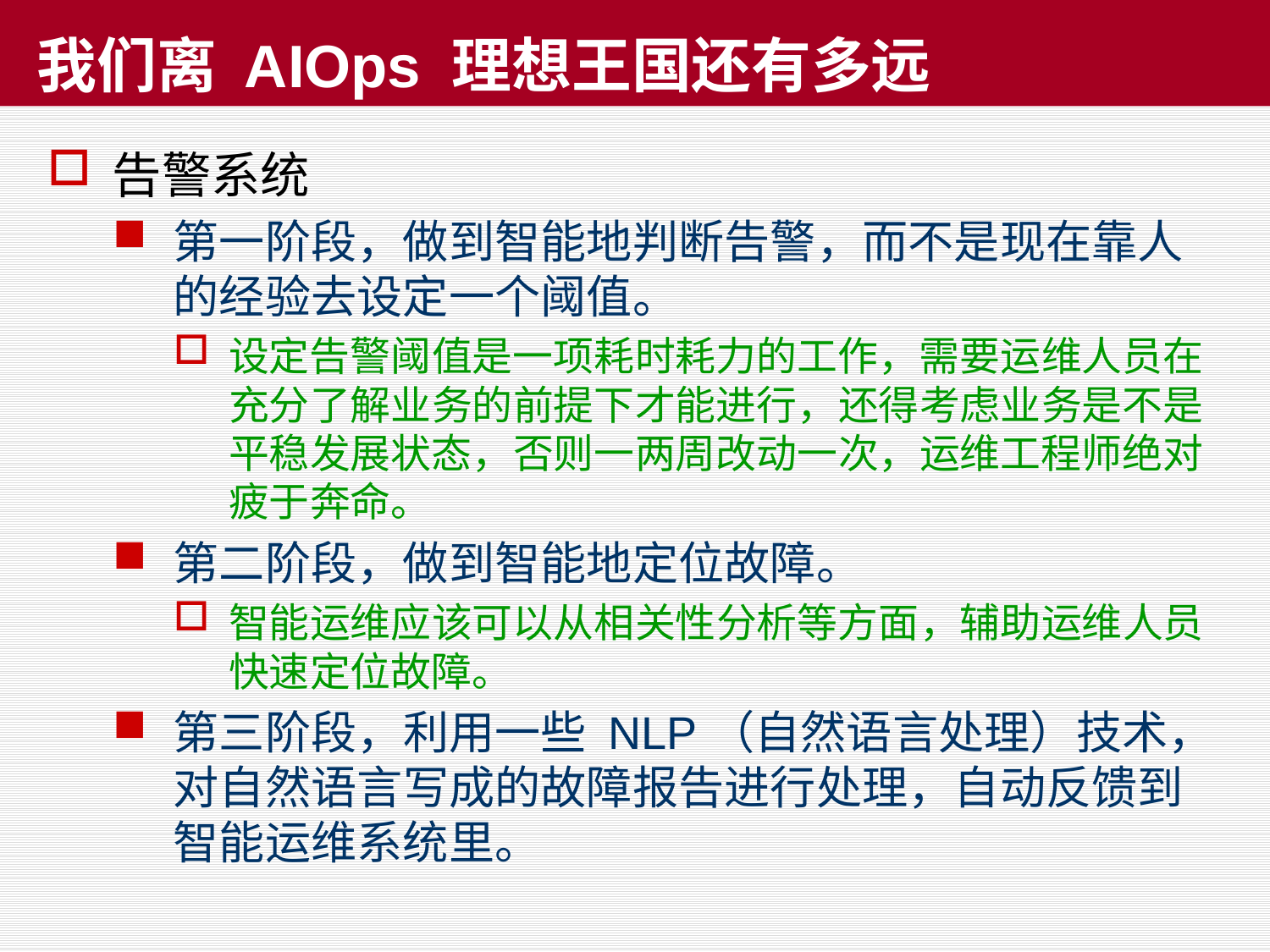

# 我们离 AIOps 理想王国还有多远
告警系统
第一阶段，做到智能地判断告警，而不是现在靠人的经验去设定一个阈值。
设定告警阈值是一项耗时耗力的工作，需要运维人员在充分了解业务的前提下才能进行，还得考虑业务是不是平稳发展状态，否则一两周改动一次，运维工程师绝对疲于奔命。
第二阶段，做到智能地定位故障。
智能运维应该可以从相关性分析等方面，辅助运维人员快速定位故障。
第三阶段，利用一些 NLP（自然语言处理）技术，对自然语言写成的故障报告进行处理，自动反馈到智能运维系统里。